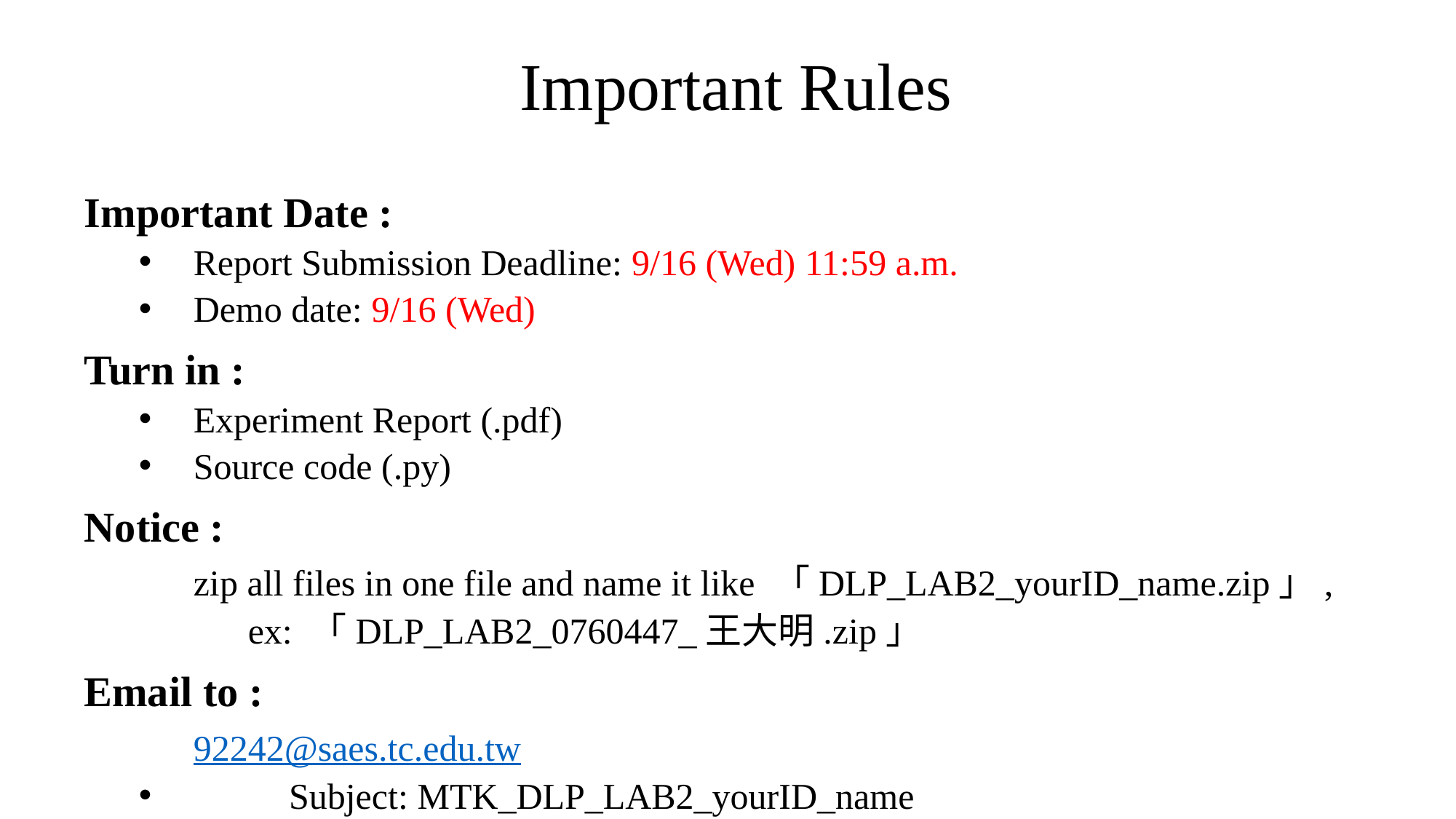

Important Rules
Important Date :
Report Submission Deadline: 9/16 (Wed) 11:59 a.m.
Demo date: 9/16 (Wed)
Turn in :
Experiment Report (.pdf)
Source code (.py)
Notice :
	zip all files in one file and name it like 「DLP_LAB2_yourID_name.zip」,
	ex: 「DLP_LAB2_0760447_王大明.zip」
Email to :
	92242@saes.tc.edu.tw
	Subject: MTK_DLP_LAB2_yourID_name